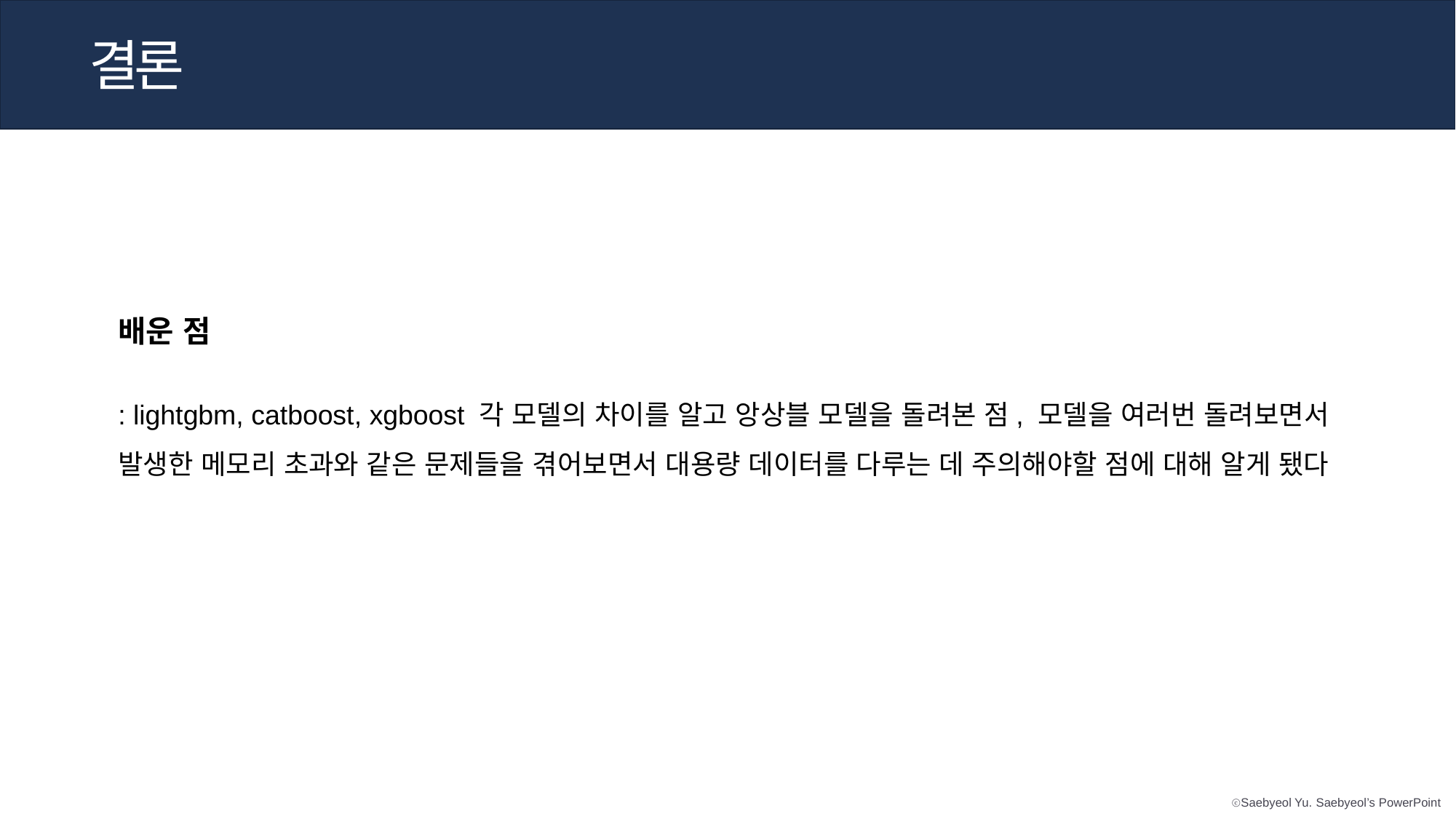

결론
배운 점

: lightgbm, catboost, xgboost 각 모델의 차이를 알고 앙상블 모델을 돌려본 점, 모델을 여러번 돌려보면서 발생한 메모리 초과와 같은 문제들을 겪어보면서 대용량 데이터를 다루는 데 주의해야할 점에 대해 알게 됐다